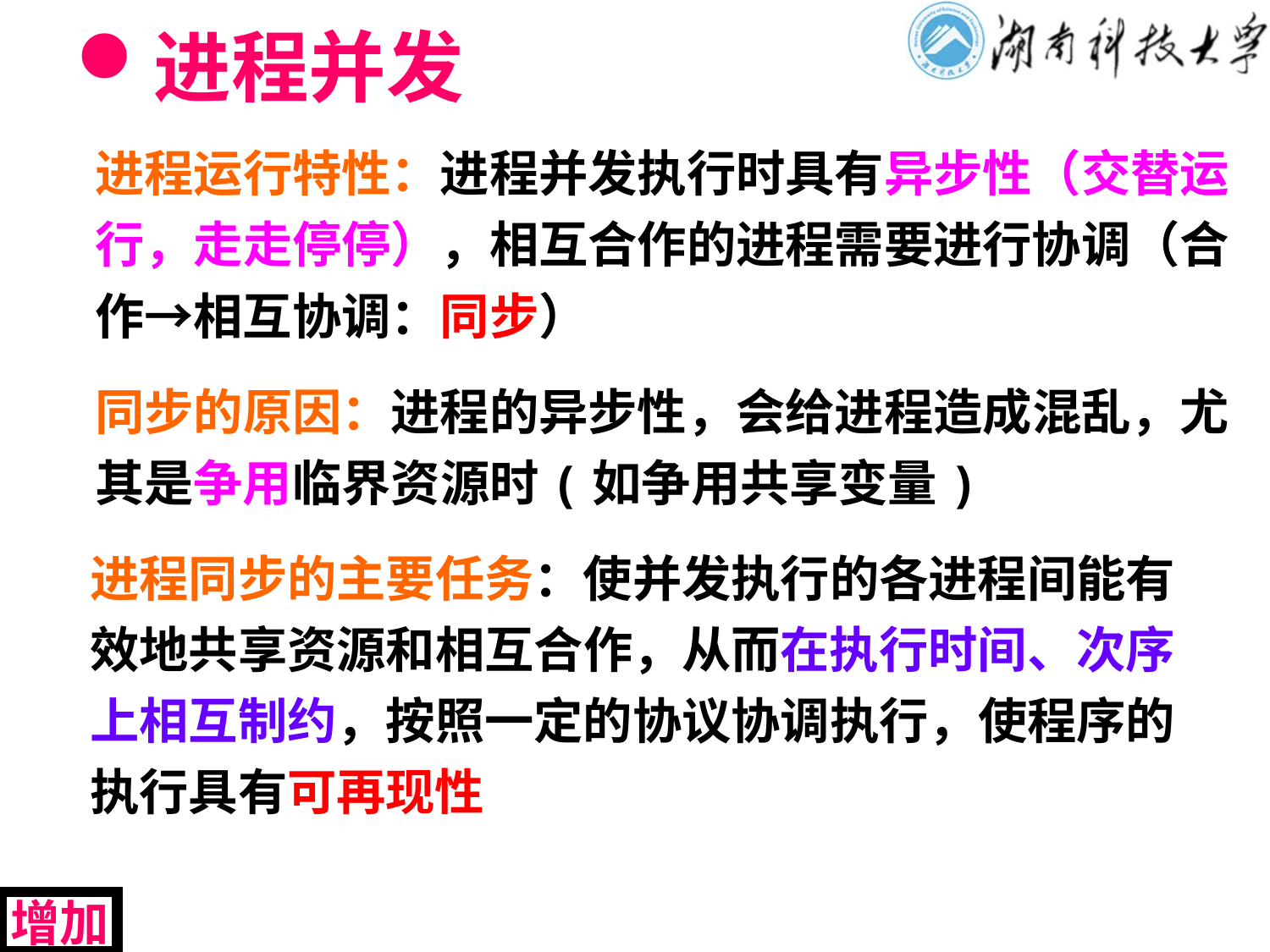

# 进程并发
进程运行特性：进程并发执行时具有异步性（交替运行，走走停停），相互合作的进程需要进行协调（合作→相互协调：同步）
同步的原因：进程的异步性，会给进程造成混乱，尤其是争用临界资源时(如争用共享变量)
进程同步的主要任务：使并发执行的各进程间能有效地共享资源和相互合作，从而在执行时间、次序上相互制约，按照一定的协议协调执行，使程序的执行具有可再现性
增加